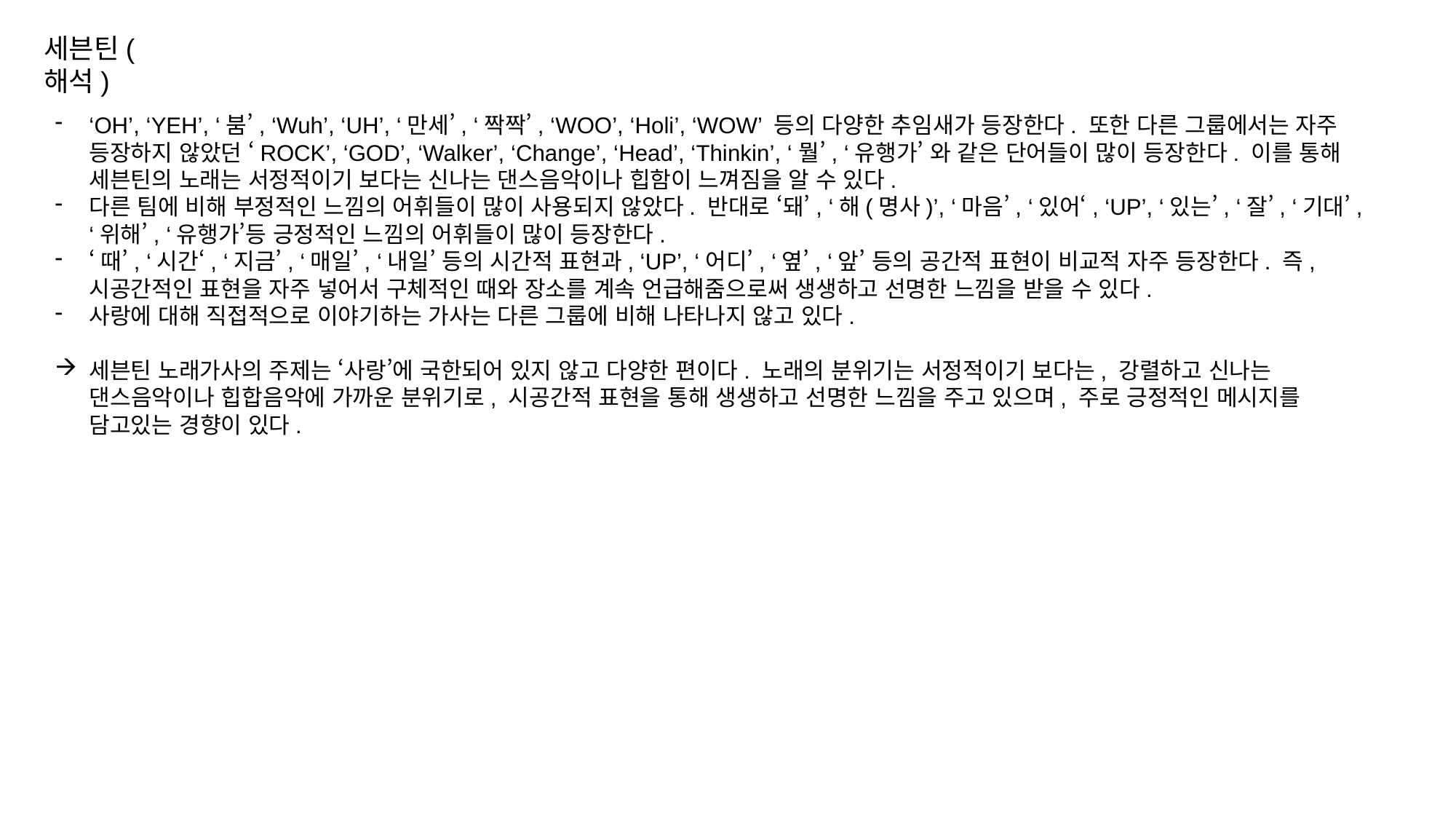

세븐틴(해석)
‘OH’, ‘YEH’, ‘붐’, ‘Wuh’, ‘UH’, ‘만세’, ‘짝짝’, ‘WOO’, ‘Holi’, ‘WOW’ 등의 다양한 추임새가 등장한다. 또한 다른 그룹에서는 자주 등장하지 않았던 ‘ROCK’, ‘GOD’, ‘Walker’, ‘Change’, ‘Head’, ‘Thinkin’, ‘뭘’, ‘유행가’ 와 같은 단어들이 많이 등장한다. 이를 통해 세븐틴의 노래는 서정적이기 보다는 신나는 댄스음악이나 힙함이 느껴짐을 알 수 있다.
다른 팀에 비해 부정적인 느낌의 어휘들이 많이 사용되지 않았다. 반대로 ‘돼’, ‘해(명사)’, ‘마음’, ‘있어‘, ‘UP’, ‘있는’, ‘잘’, ‘기대’, ‘위해’, ‘유행가’등 긍정적인 느낌의 어휘들이 많이 등장한다.
‘때’, ‘시간‘, ‘지금’, ‘매일’, ‘내일’ 등의 시간적 표현과, ‘UP’, ‘어디’, ‘옆’, ‘앞’ 등의 공간적 표현이 비교적 자주 등장한다. 즉, 시공간적인 표현을 자주 넣어서 구체적인 때와 장소를 계속 언급해줌으로써 생생하고 선명한 느낌을 받을 수 있다.
사랑에 대해 직접적으로 이야기하는 가사는 다른 그룹에 비해 나타나지 않고 있다.

세븐틴 노래가사의 주제는 ‘사랑’에 국한되어 있지 않고 다양한 편이다. 노래의 분위기는 서정적이기 보다는, 강렬하고 신나는 댄스음악이나 힙합음악에 가까운 분위기로, 시공간적 표현을 통해 생생하고 선명한 느낌을 주고 있으며, 주로 긍정적인 메시지를 담고있는 경향이 있다.